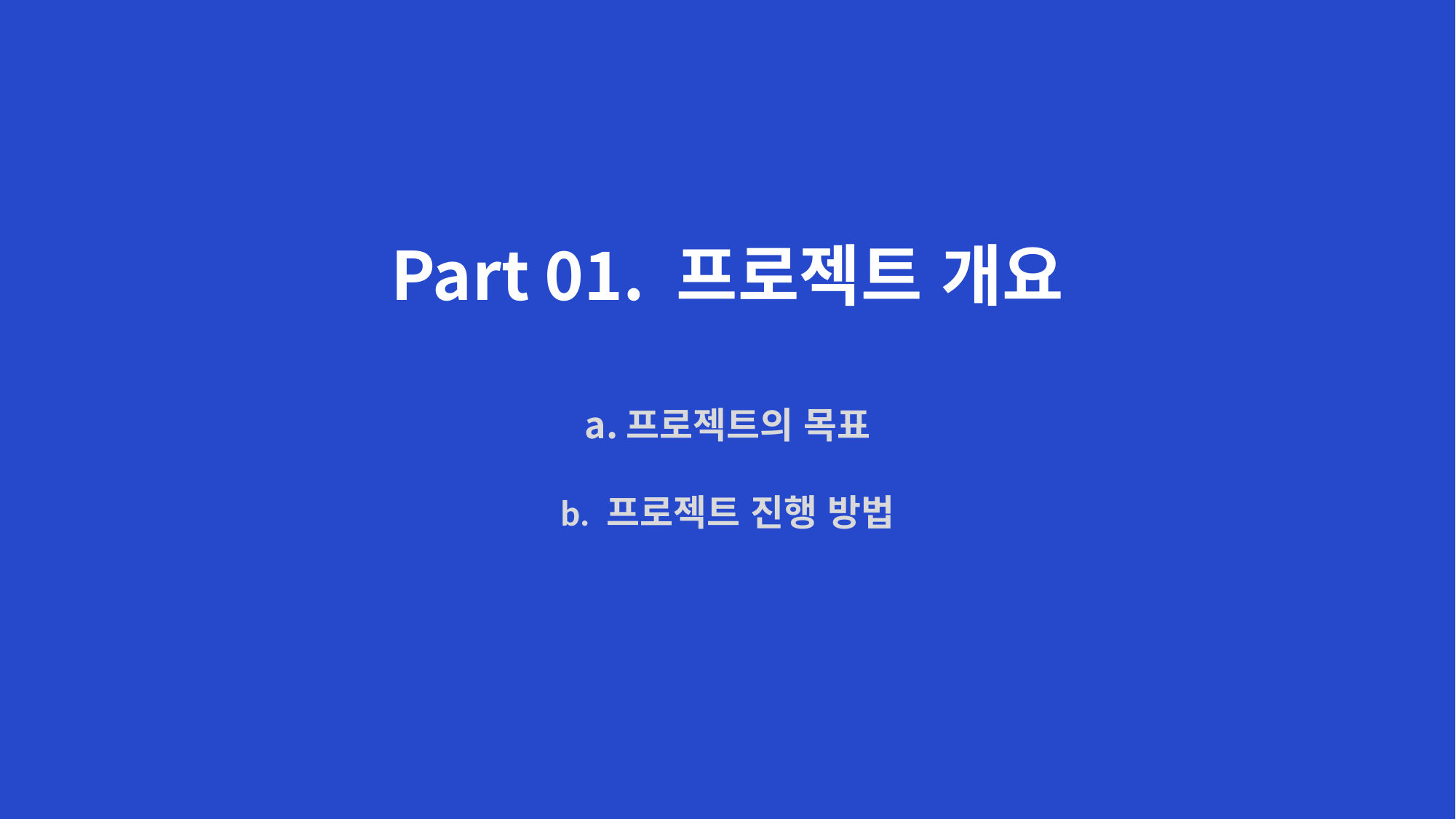

# Part 01. 프로젝트 개요
프로젝트의 목표

b. 프로젝트 진행 방법